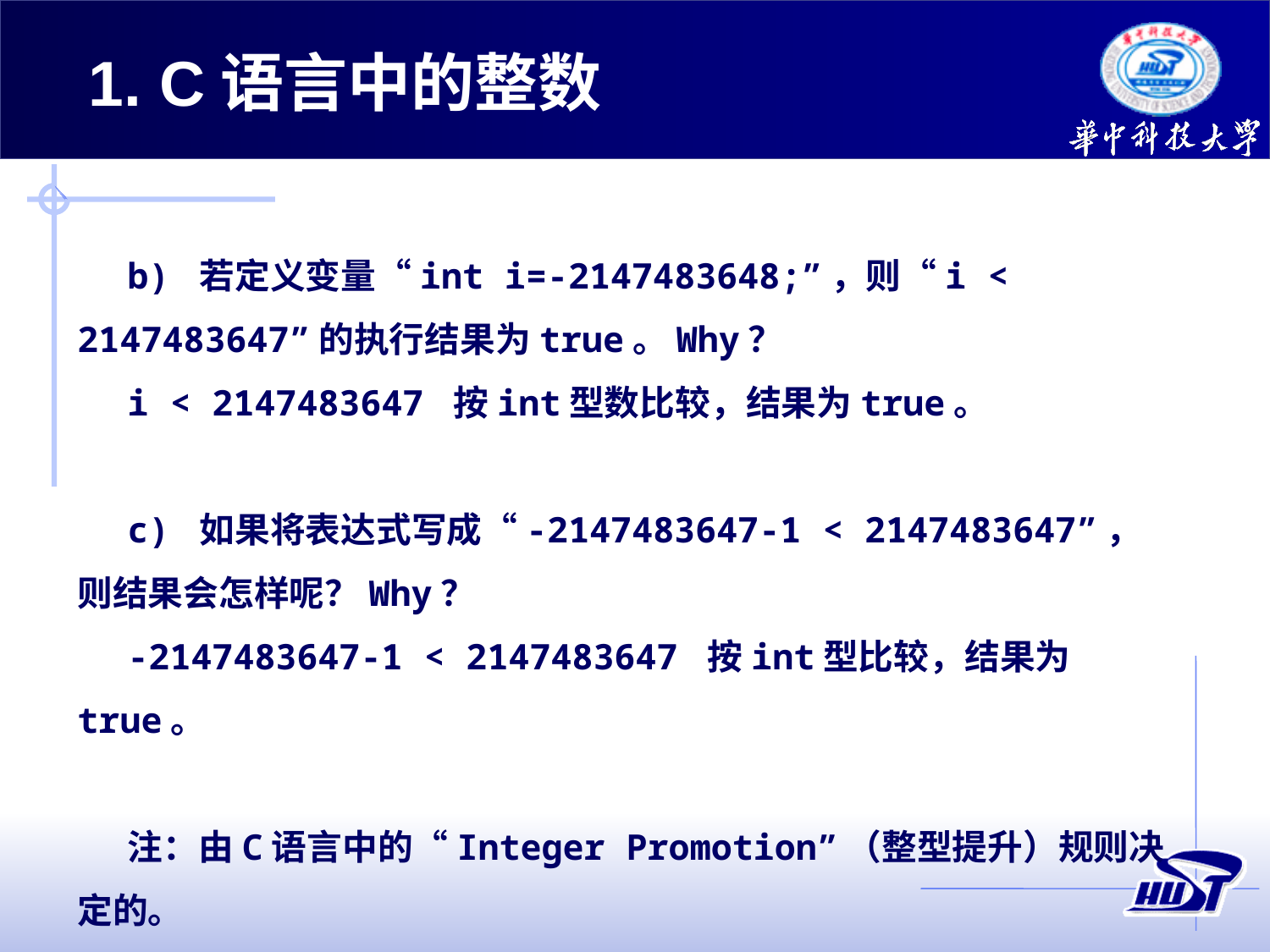

1. C语言中的整数
b) 若定义变量“int i=-2147483648;”，则“i < 2147483647”的执行结果为true。Why？
i < 2147483647 按int型数比较，结果为true。

c) 如果将表达式写成“-2147483647-1 < 2147483647”，则结果会怎样呢？Why？
-2147483647-1 < 2147483647 按int型比较，结果为true。

注：由C语言中的“Integer Promotion”（整型提升）规则决定的。